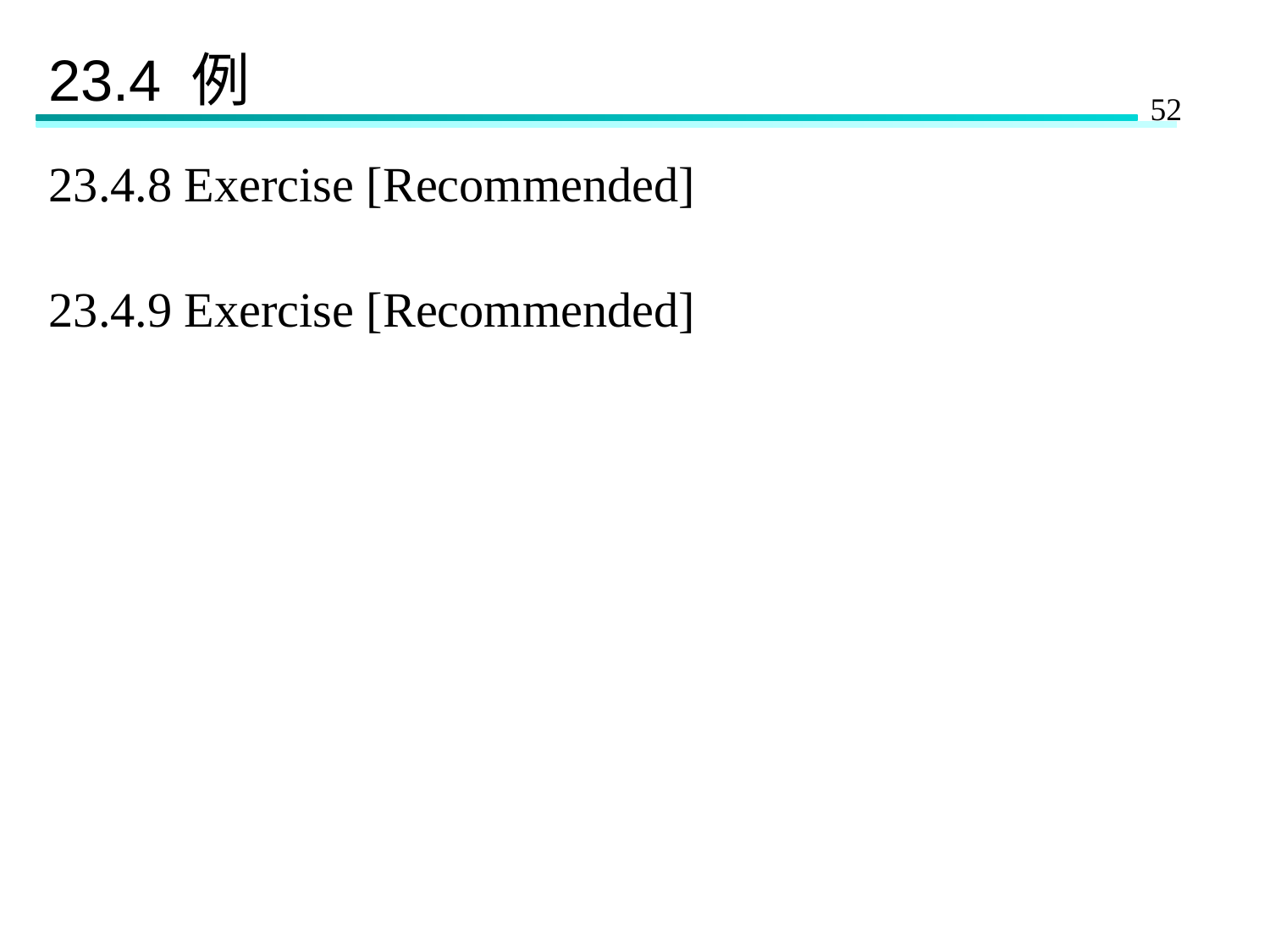

# 23.4 例
23.4.8 Exercise [Recommended]

23.4.9 Exercise [Recommended]